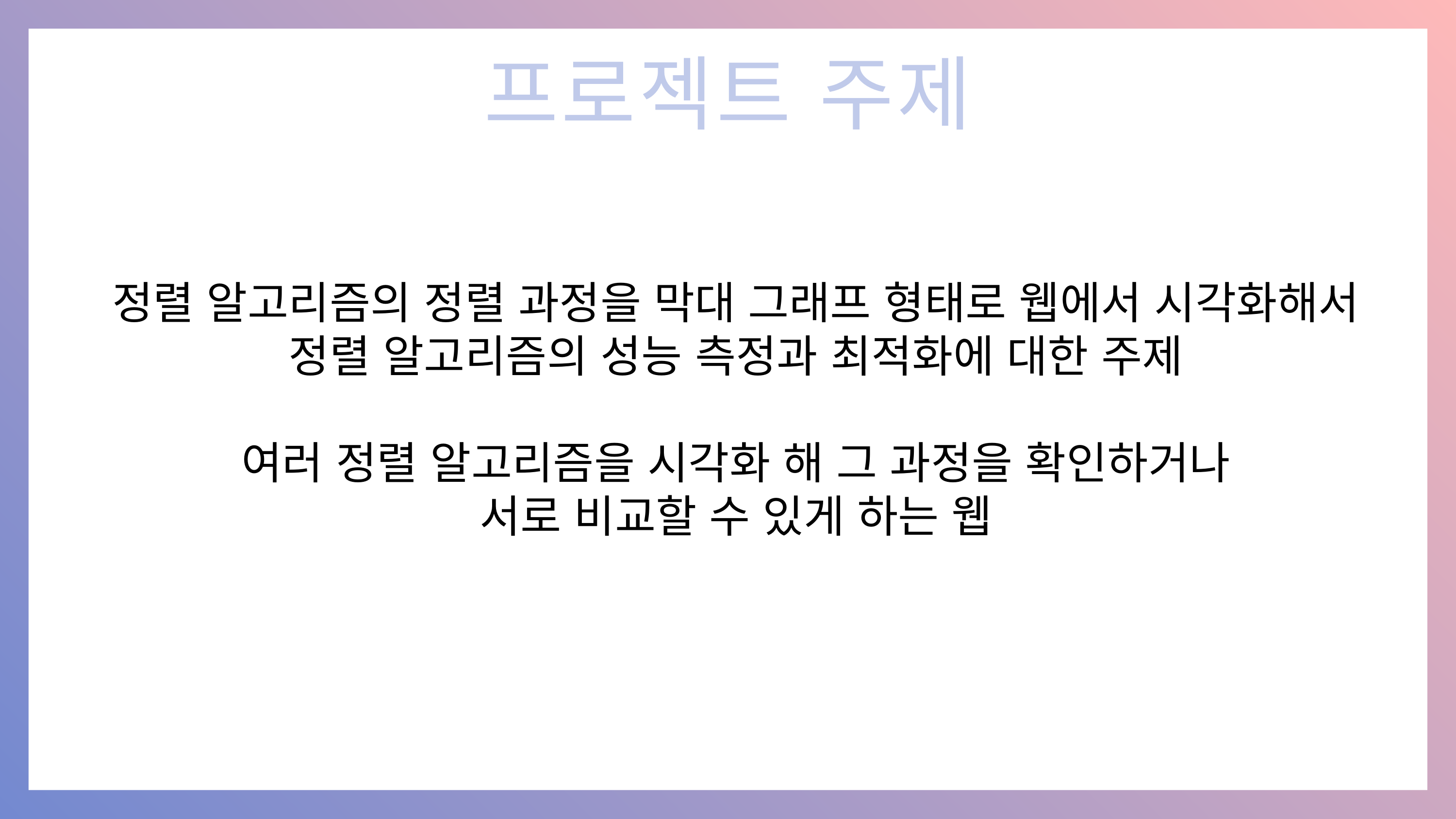

프로젝트 주제
정렬 알고리즘의 정렬 과정을 막대 그래프 형태로 웹에서 시각화해서 정렬 알고리즘의 성능 측정과 최적화에 대한 주제

여러 정렬 알고리즘을 시각화 해 그 과정을 확인하거나
서로 비교할 수 있게 하는 웹